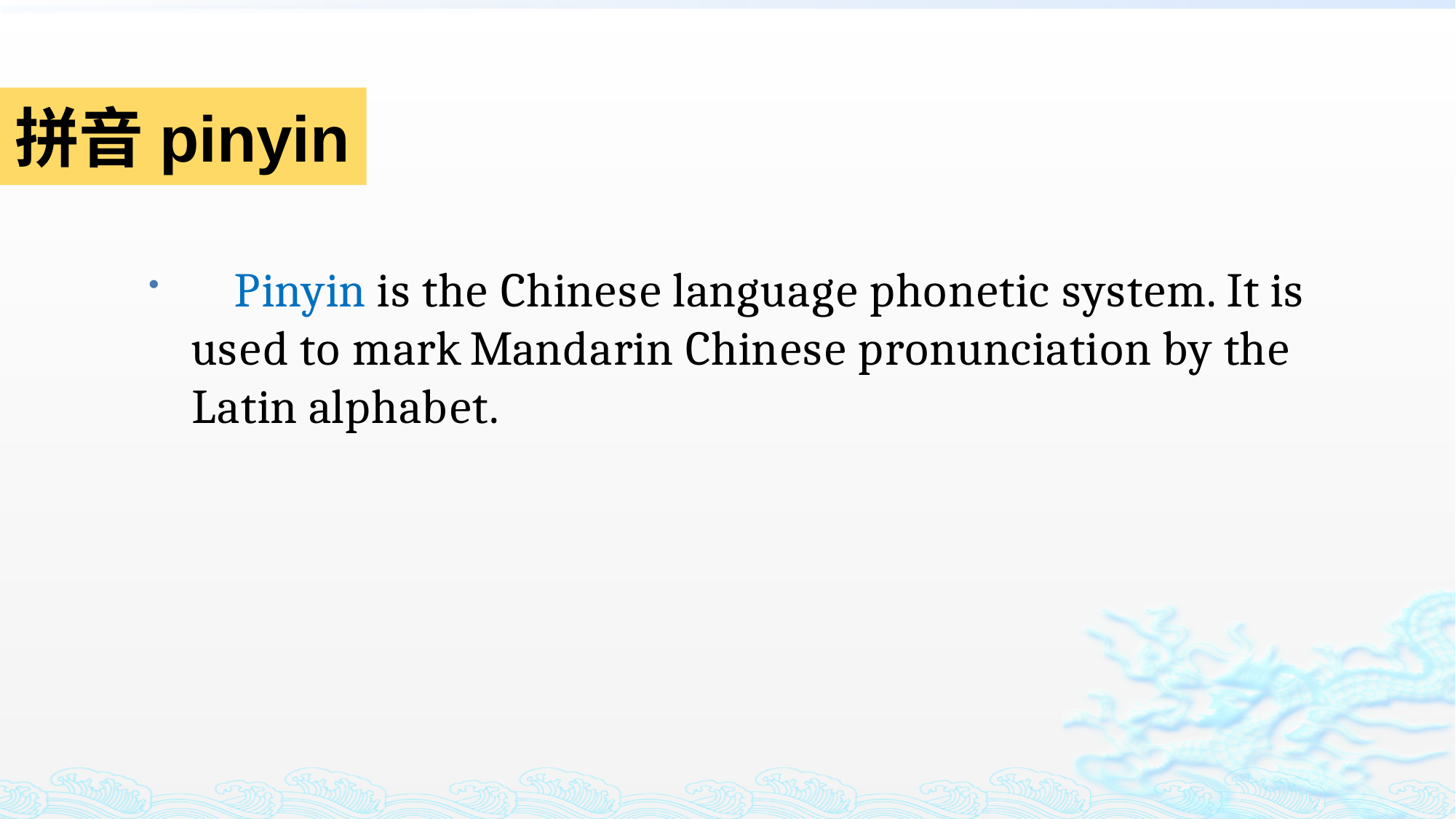

拼音pinyin
    Pinyin is the Chinese language phonetic system. It is used to mark Mandarin Chinese pronunciation by the Latin alphabet.